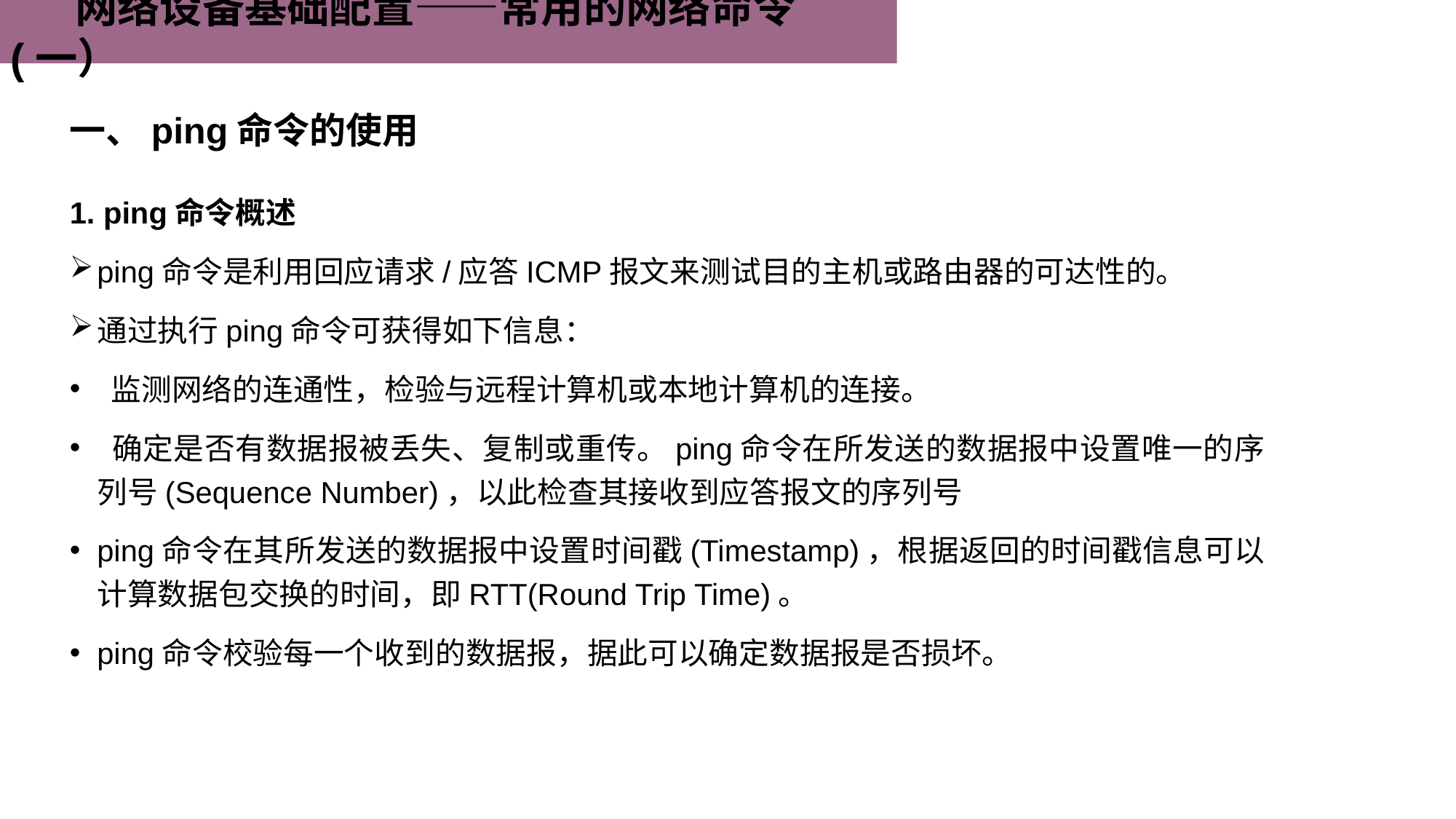

网络设备基础配置——常用的网络命令(一）

一、ping命令的使用
1. ping命令概述
ping命令是利用回应请求/应答ICMP报文来测试目的主机或路由器的可达性的。
通过执行ping命令可获得如下信息：
 监测网络的连通性，检验与远程计算机或本地计算机的连接。
 确定是否有数据报被丢失、复制或重传。ping命令在所发送的数据报中设置唯一的序列号(Sequence Number)，以此检查其接收到应答报文的序列号
ping命令在其所发送的数据报中设置时间戳(Timestamp)，根据返回的时间戳信息可以计算数据包交换的时间，即RTT(Round Trip Time)。
ping命令校验每一个收到的数据报，据此可以确定数据报是否损坏。